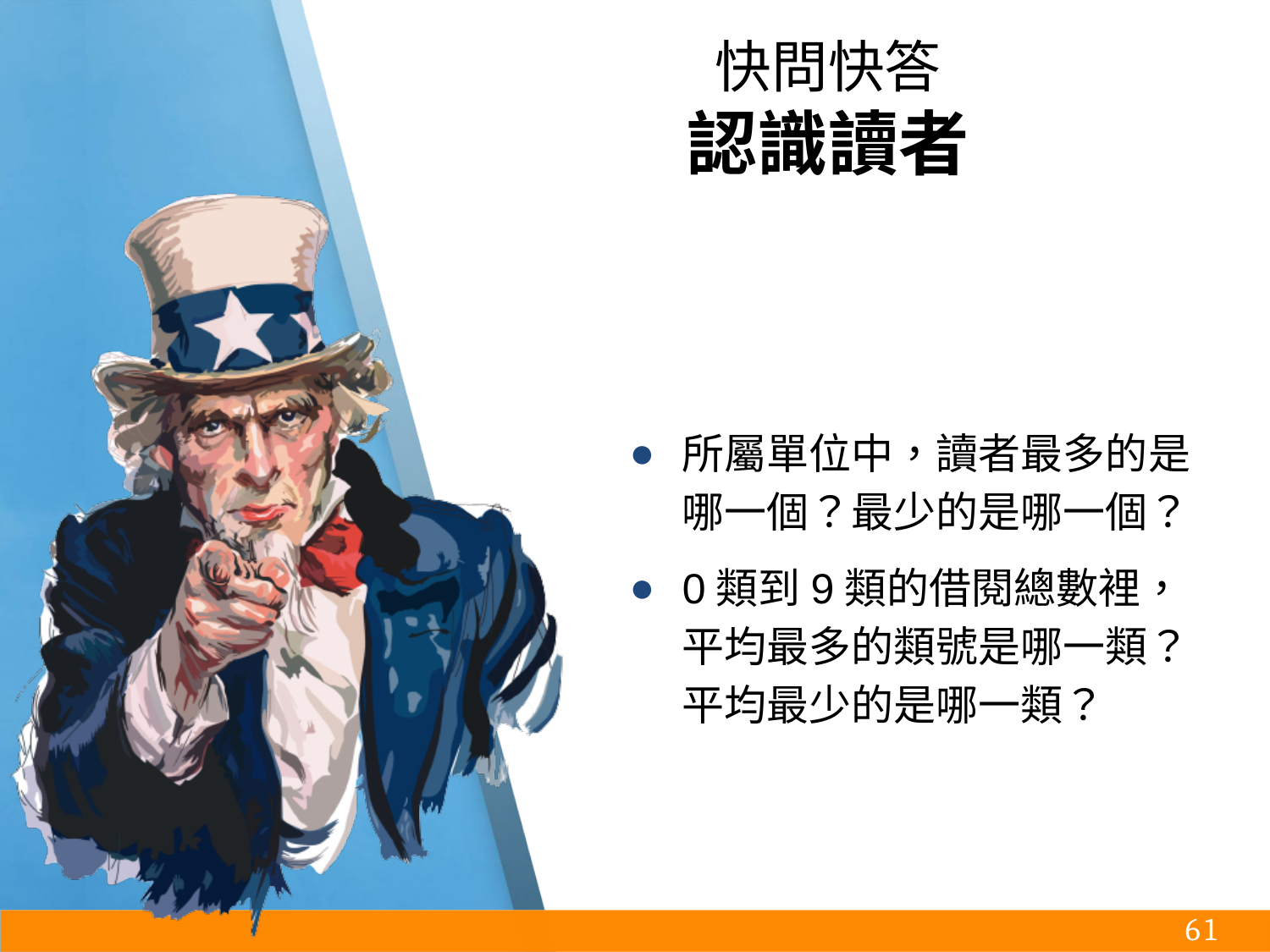

# 快問快答
認識讀者
所屬單位中，讀者最多的是哪一個？最少的是哪一個？
0類到9類的借閱總數裡，平均最多的類號是哪一類？平均最少的是哪一類？
61